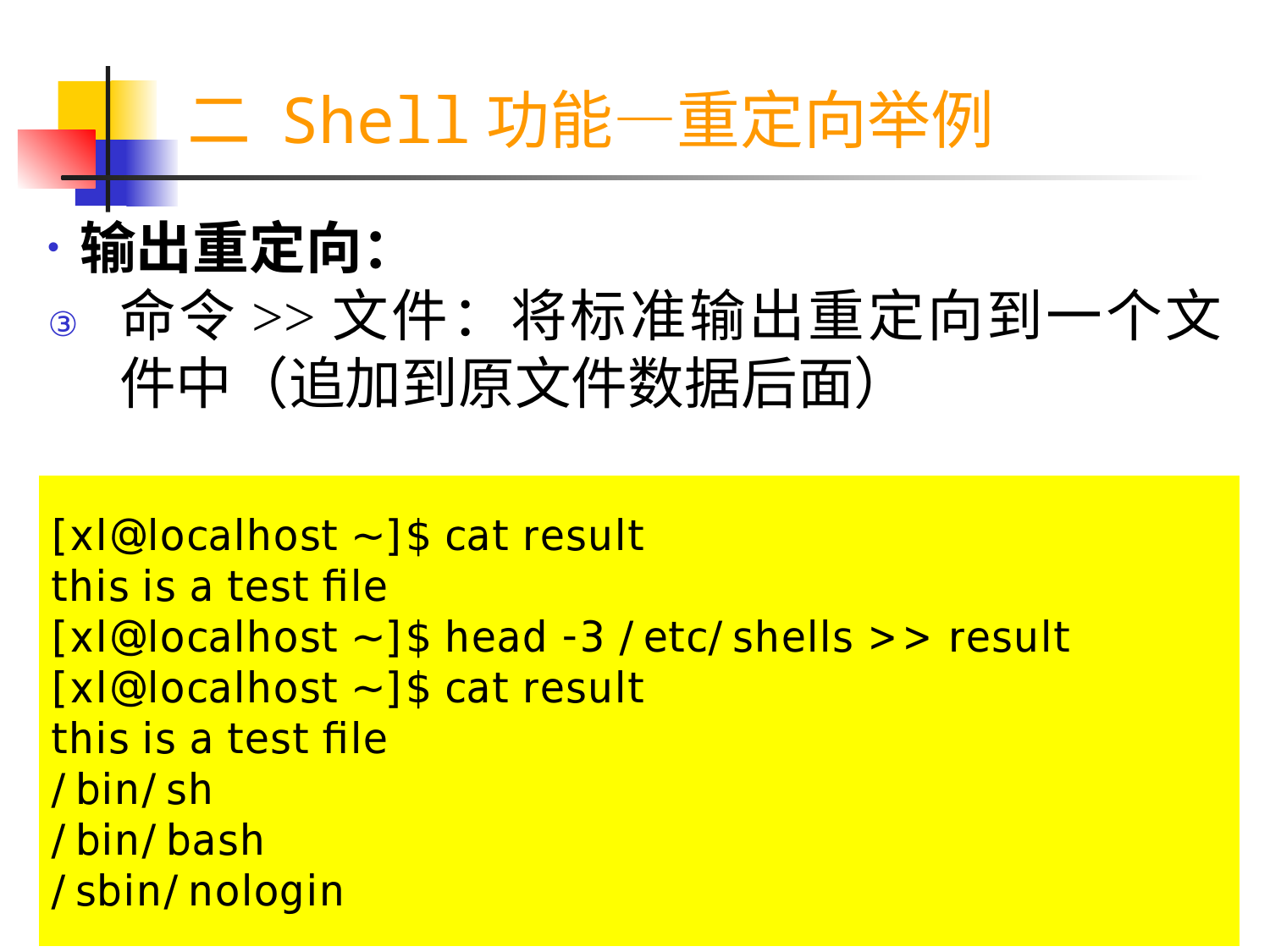

二 Shell功能—重定向举例
输出重定向：
命令>>文件：将标准输出重定向到一个文件中（追加到原文件数据后面）
[xl@localhost ~]$ cat result
this is a test file
[xl@localhost ~]$ head -3 /etc/shells >> result
[xl@localhost ~]$ cat result
this is a test file
/bin/sh
/bin/bash
/sbin/nologin
233